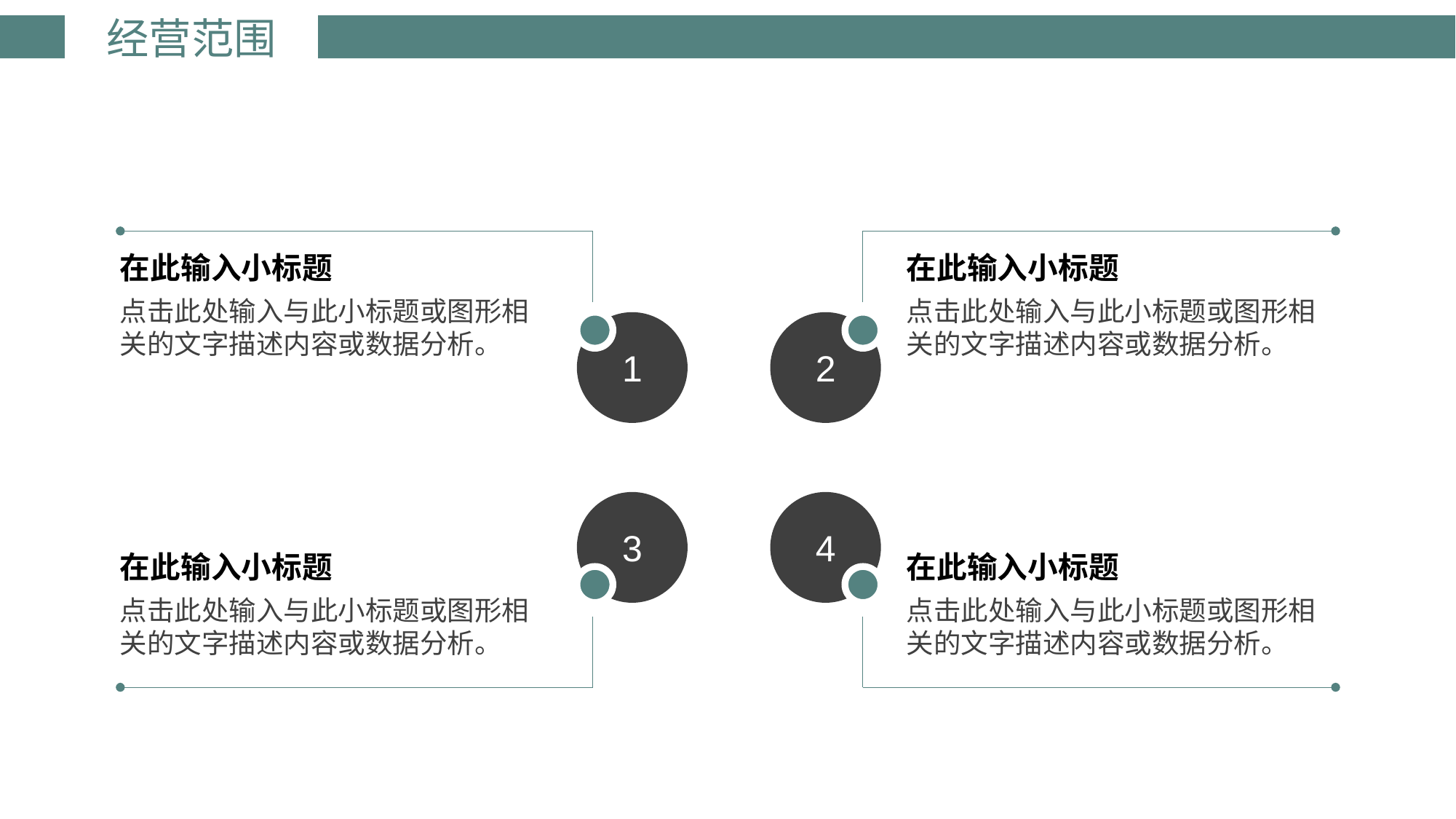

# 经营范围
在此输入小标题
点击此处输入与此小标题或图形相关的文字描述内容或数据分析。
在此输入小标题
点击此处输入与此小标题或图形相关的文字描述内容或数据分析。
1

2

3
4
在此输入小标题
点击此处输入与此小标题或图形相关的文字描述内容或数据分析。
在此输入小标题
点击此处输入与此小标题或图形相关的文字描述内容或数据分析。